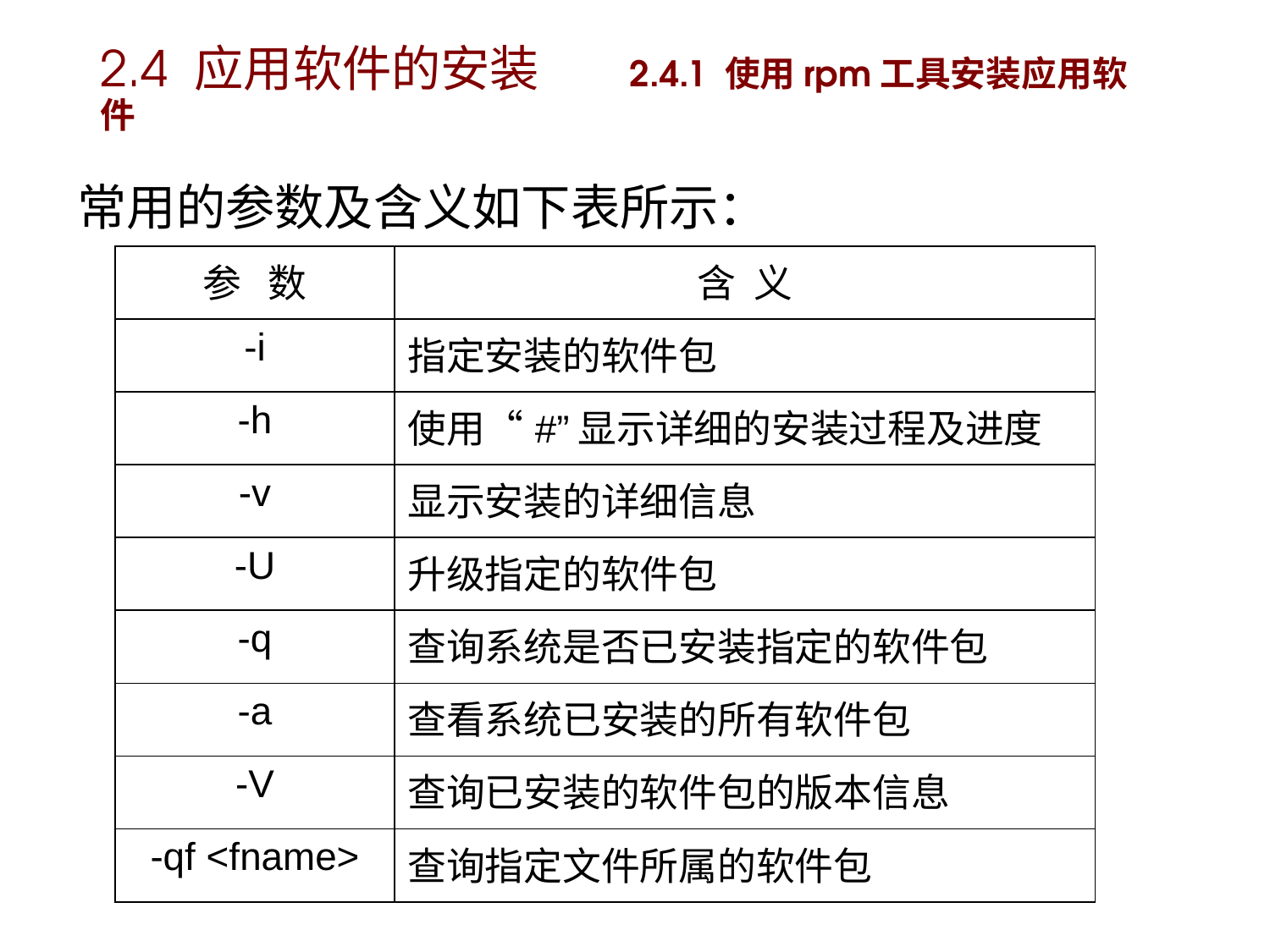

# 2.4 应用软件的安装	 2.4.1 使用rpm工具安装应用软件
常用的参数及含义如下表所示：

| 参 数 | 含 义 |
| --- | --- |
| -i | 指定安装的软件包 |
| -h | 使用“#”显示详细的安装过程及进度 |
| -v | 显示安装的详细信息 |
| -U | 升级指定的软件包 |
| -q | 查询系统是否已安装指定的软件包 |
| -a | 查看系统已安装的所有软件包 |
| -V | 查询已安装的软件包的版本信息 |
| -qf <fname> | 查询指定文件所属的软件包 |